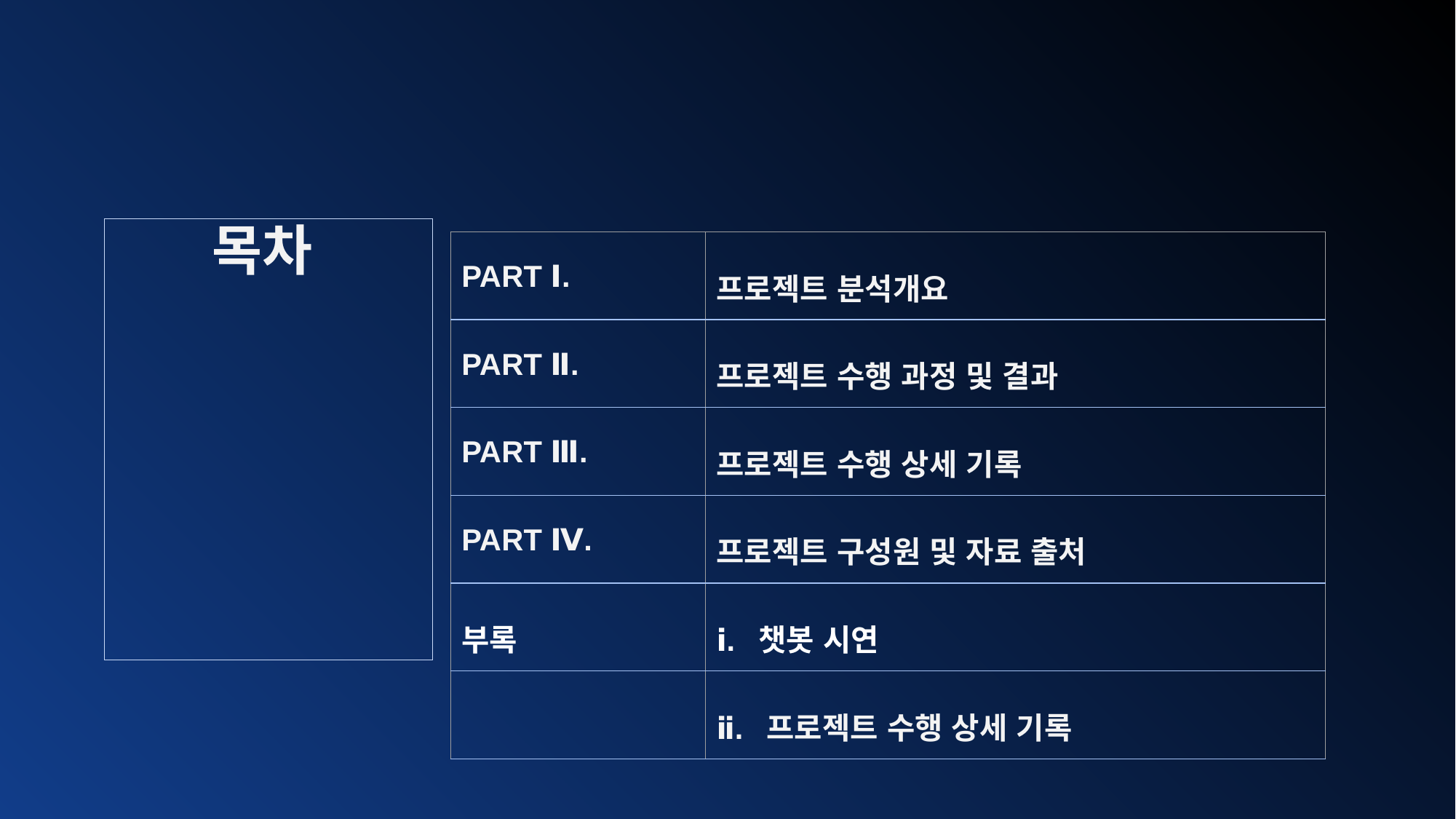

| 목차 |
| --- |
| PART Ⅰ. | 프로젝트 분석개요 |
| --- | --- |
| PART Ⅱ. | 프로젝트 수행 과정 및 결과 |
| PART Ⅲ. | 프로젝트 수행 상세 기록 |
| PART Ⅳ. | 프로젝트 구성원 및 자료 출처 |
| 부록 | ⅰ. 챗봇 시연 |
|  | ⅱ. 프로젝트 수행 상세 기록 |